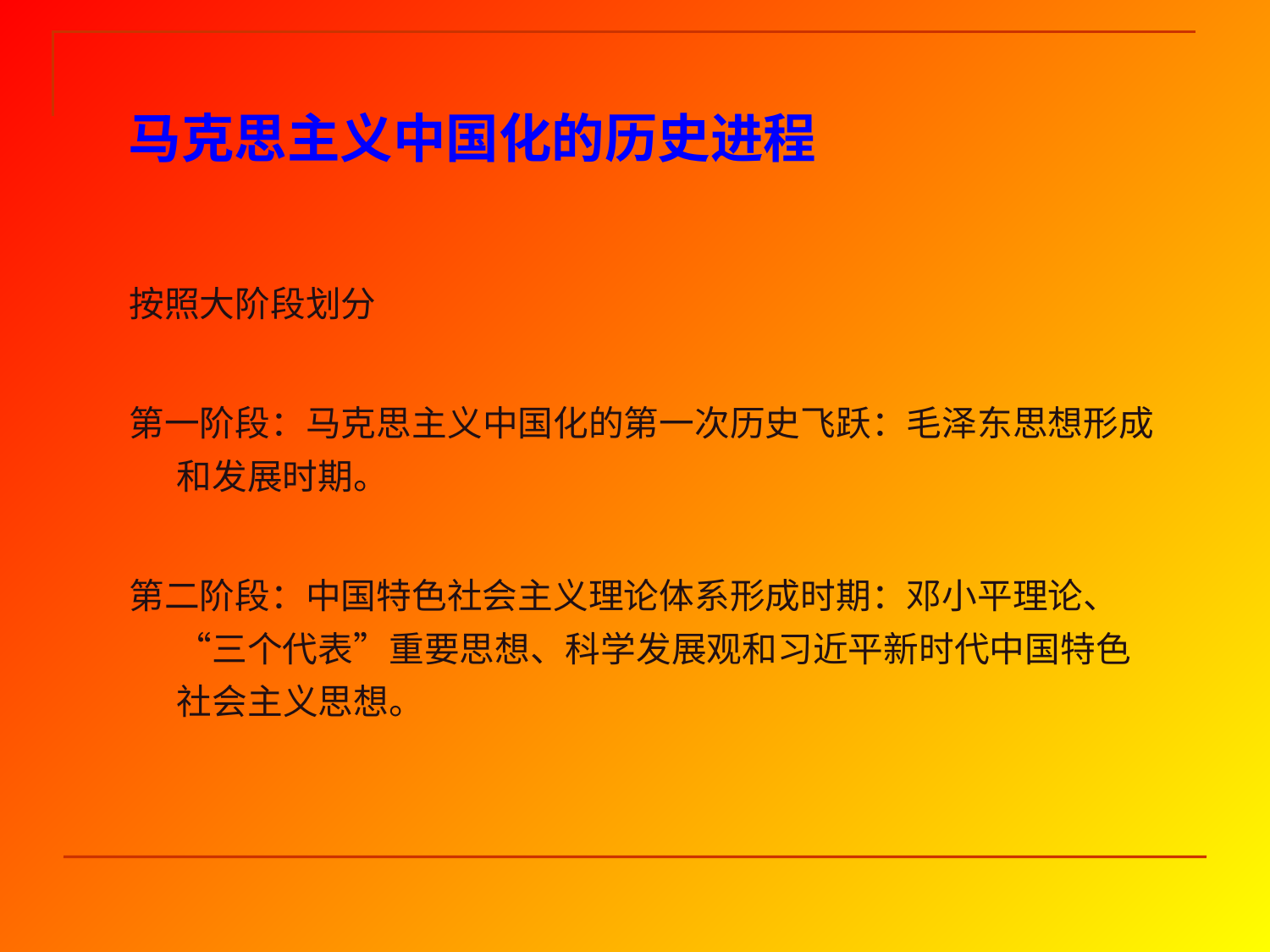

# 马克思主义中国化的历史进程
按照大阶段划分

第一阶段：马克思主义中国化的第一次历史飞跃：毛泽东思想形成和发展时期。

第二阶段：中国特色社会主义理论体系形成时期：邓小平理论、“三个代表”重要思想、科学发展观和习近平新时代中国特色社会主义思想。